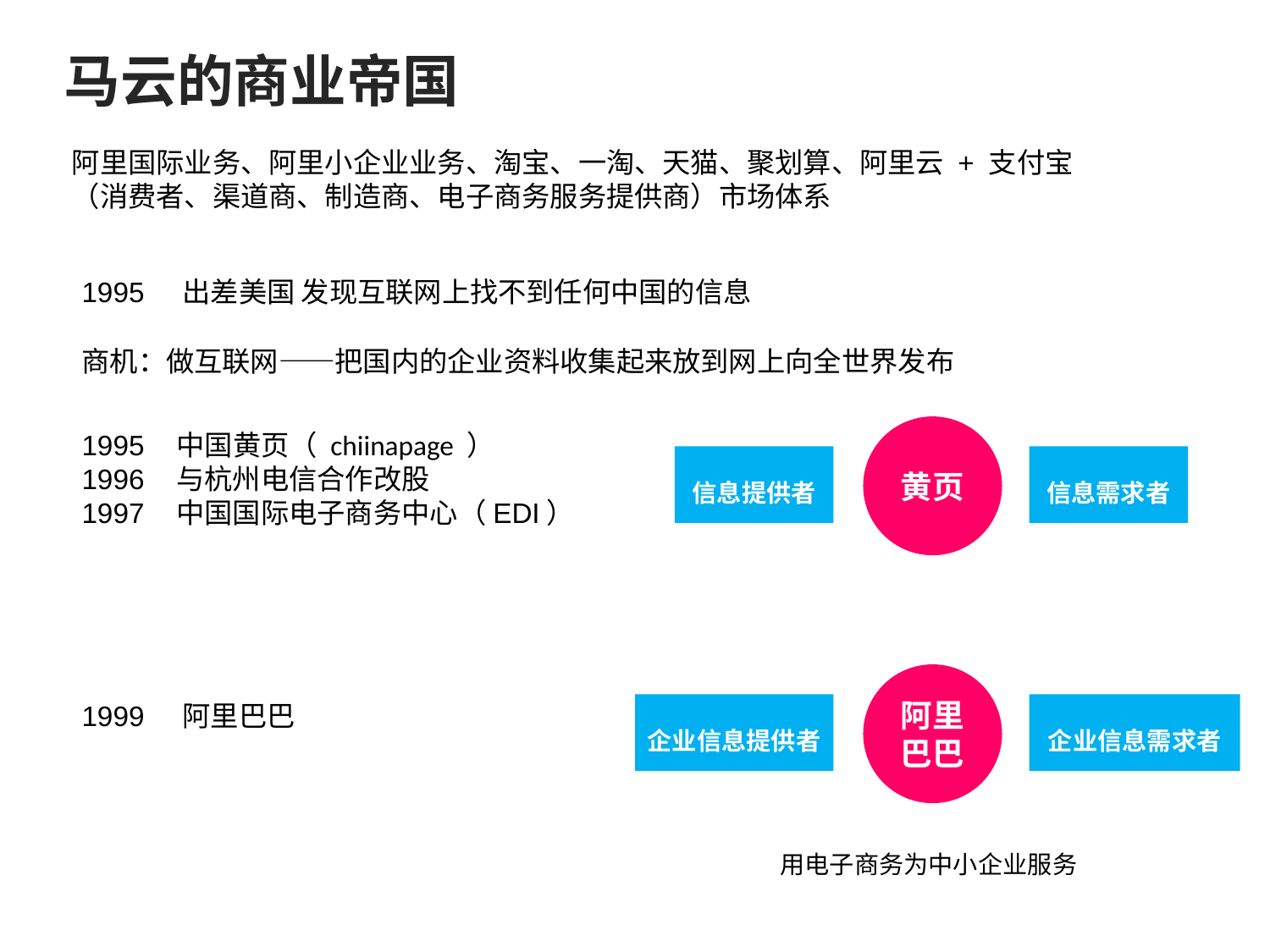

马云的商业帝国
阿里国际业务、阿里小企业业务、淘宝、一淘、天猫、聚划算、阿里云 + 支付宝
（消费者、渠道商、制造商、电子商务服务提供商）市场体系
1995    出差美国 发现互联网上找不到任何中国的信息
商机：做互联网——把国内的企业资料收集起来放到网上向全世界发布
黄页
    中国黄页（ chiinapage ）
    与杭州电信合作改股
    中国国际电子商务中心（EDI）

1999    阿里巴巴
信息提供者
信息需求者
阿里巴巴
企业信息提供者
企业信息需求者
用电子商务为中小企业服务